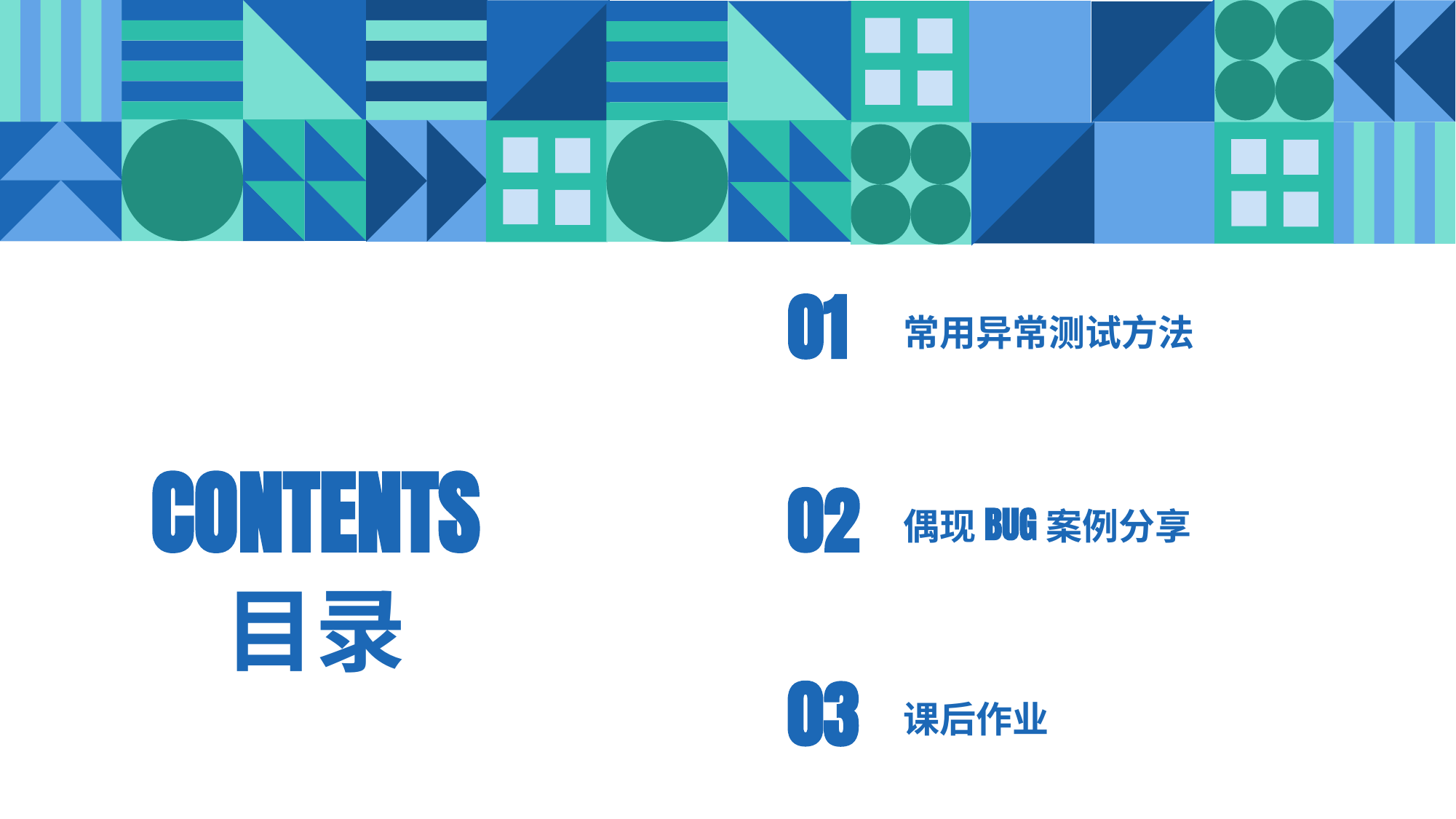

01
常用异常测试方法
CONTENTS
目录
02
偶现BUG案例分享
03
课后作业